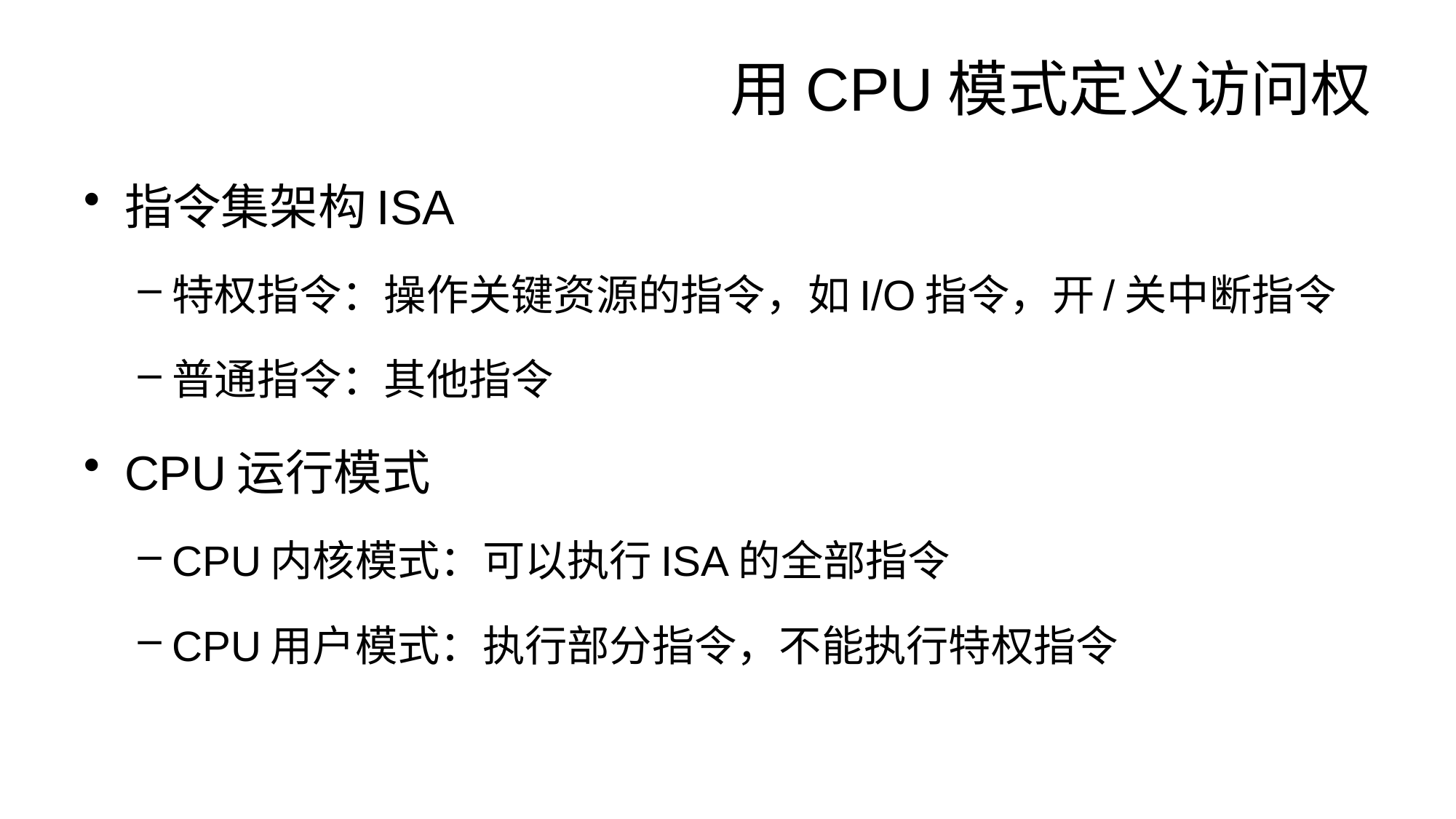

# 用CPU模式定义访问权
指令集架构ISA
特权指令：操作关键资源的指令，如I/O指令，开/关中断指令
普通指令：其他指令
CPU运行模式
CPU内核模式：可以执行ISA的全部指令
CPU用户模式：执行部分指令，不能执行特权指令